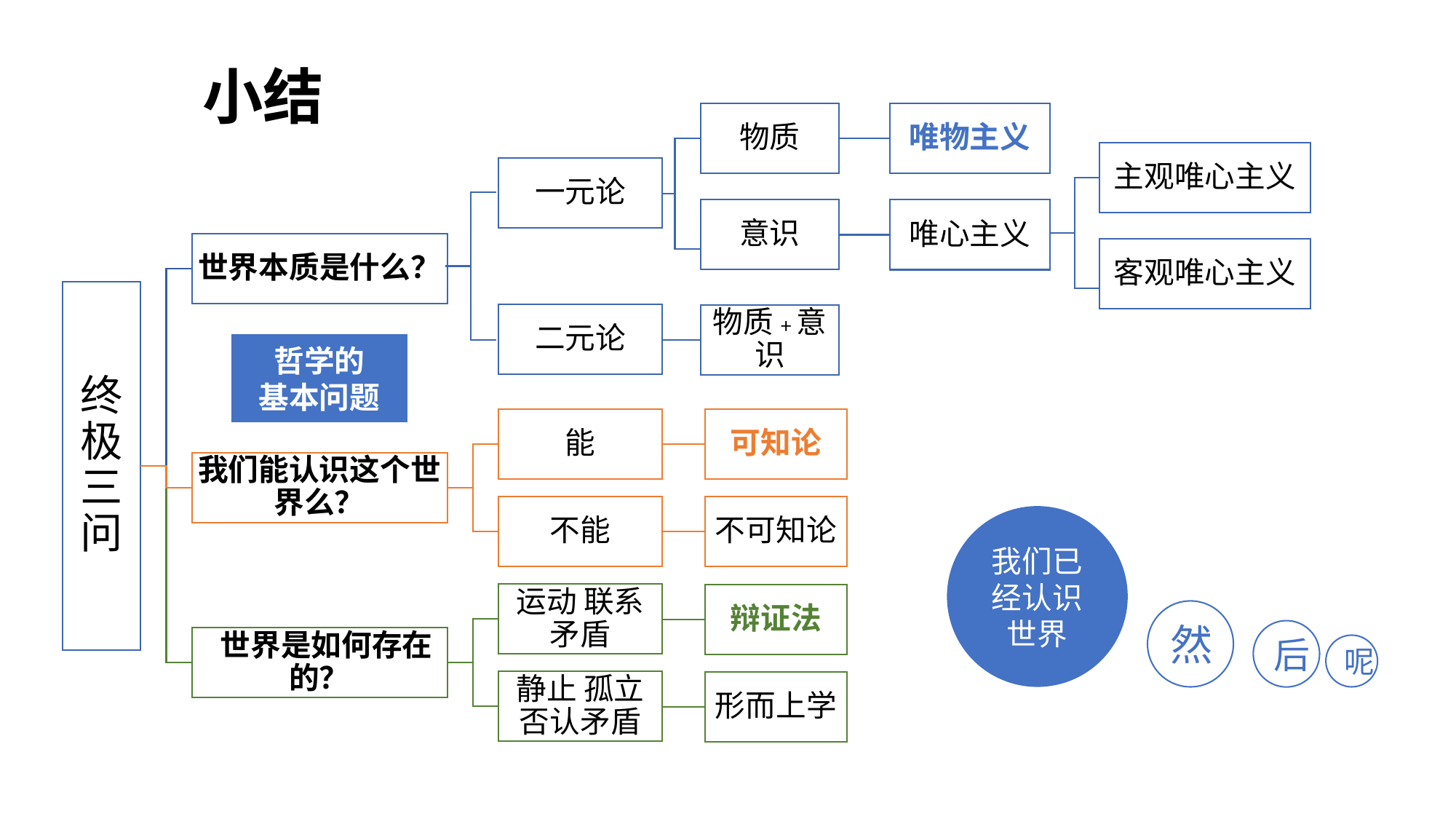

小结
物质

唯物主义

主观唯心主义

一元论

二元论

意识
唯心主义

客观唯心主义
世界本质是什么？

物质+意识

哲学的
基本问题
能

不能
可知论

终极三问
我们能认识这个世界么？

 世界是如何存在的？
不可知论

我们已经认识世界
运动 联系 矛盾

辩证法

然
后
呢

静止 孤立 否认矛盾
形而上学